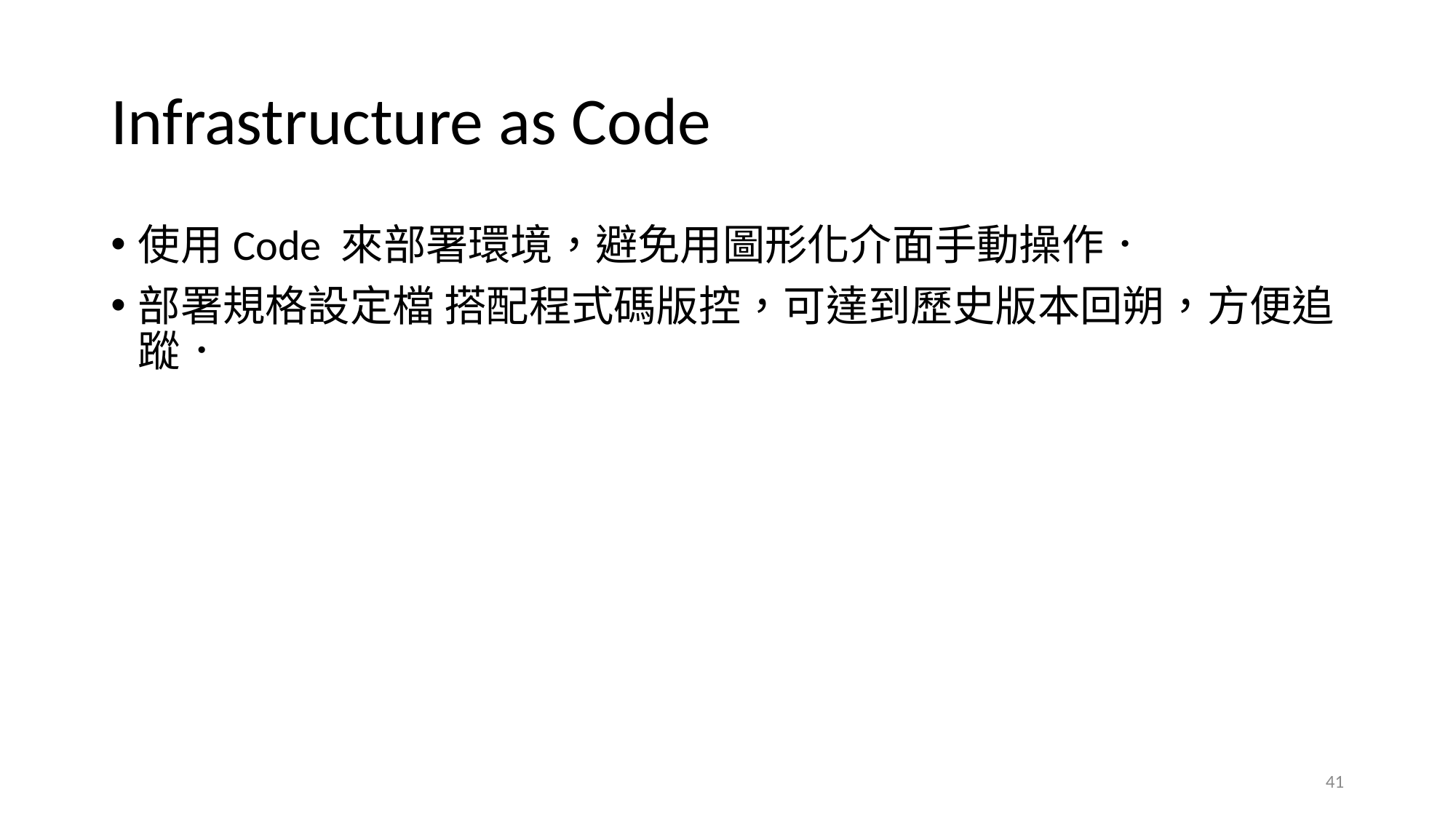

# Infrastructure as Code
使用Code 來部署環境，避免用圖形化介面手動操作．
部署規格設定檔 搭配程式碼版控，可達到歷史版本回朔，方便追蹤．

41